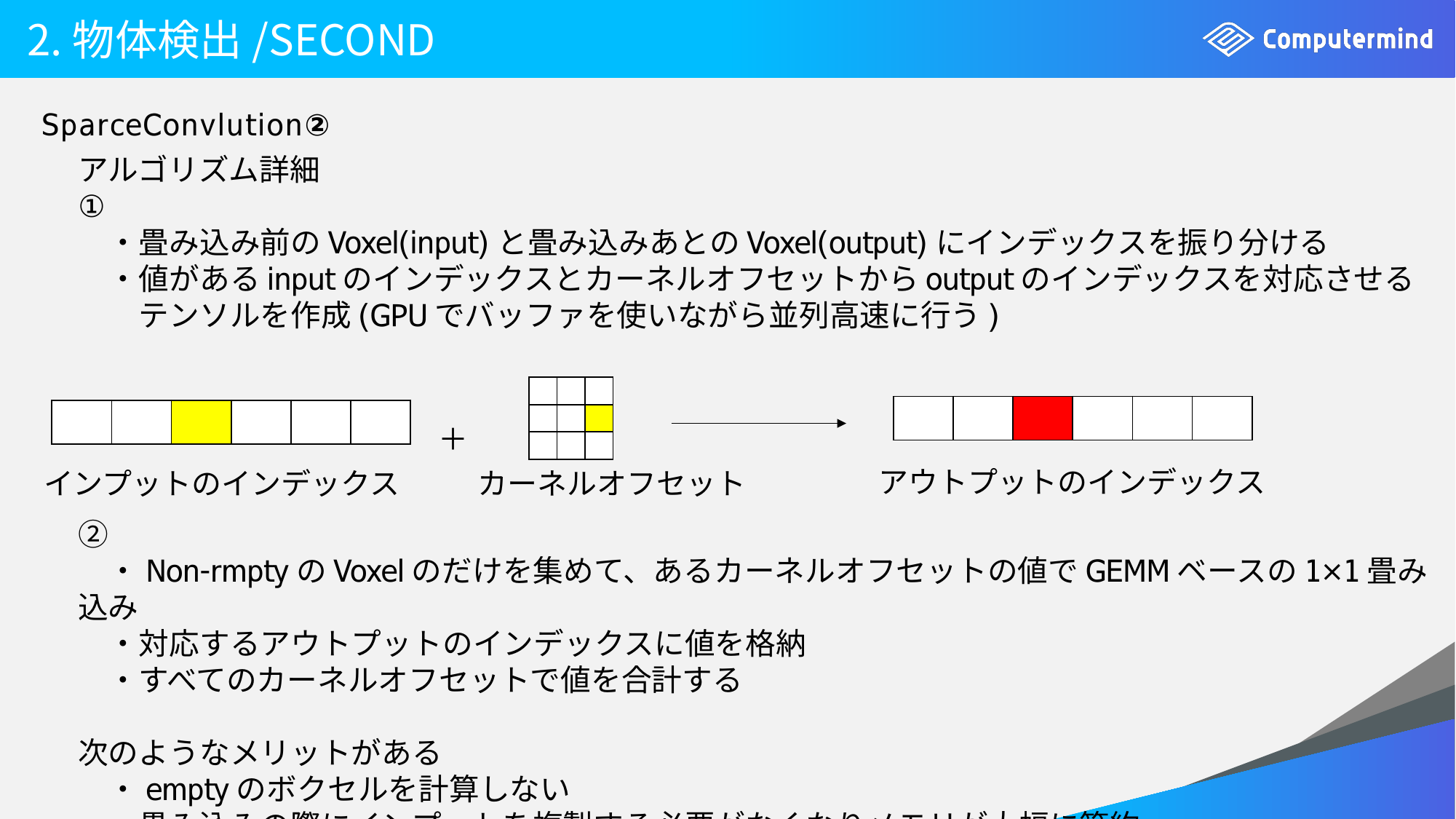

# 2.物体検出/SECOND
SparceConvlution②
アルゴリズム詳細
①
　・畳み込み前のVoxel(input)と畳み込みあとのVoxel(output)にインデックスを振り分ける
　・値があるinputのインデックスとカーネルオフセットからoutputのインデックスを対応させる
　　テンソルを作成(GPUでバッファを使いながら並列高速に行う)

②
　・Non-rmptyのVoxelのだけを集めて、あるカーネルオフセットの値でGEMMベースの1×1畳み込み
　・対応するアウトプットのインデックスに値を格納
　・すべてのカーネルオフセットで値を合計する

次のようなメリットがある
　・emptyのボクセルを計算しない
　・畳み込みの際にインプットを複製する必要がなくなりメモリが大幅に節約
|  |  |  |
| --- | --- | --- |
|  |  |  |
|  |  |  |
|  |  |  |  |  |  |
| --- | --- | --- | --- | --- | --- |
|  |  |  |  |  |  |
| --- | --- | --- | --- | --- | --- |
＋
アウトプットのインデックス
インプットのインデックス
カーネルオフセット